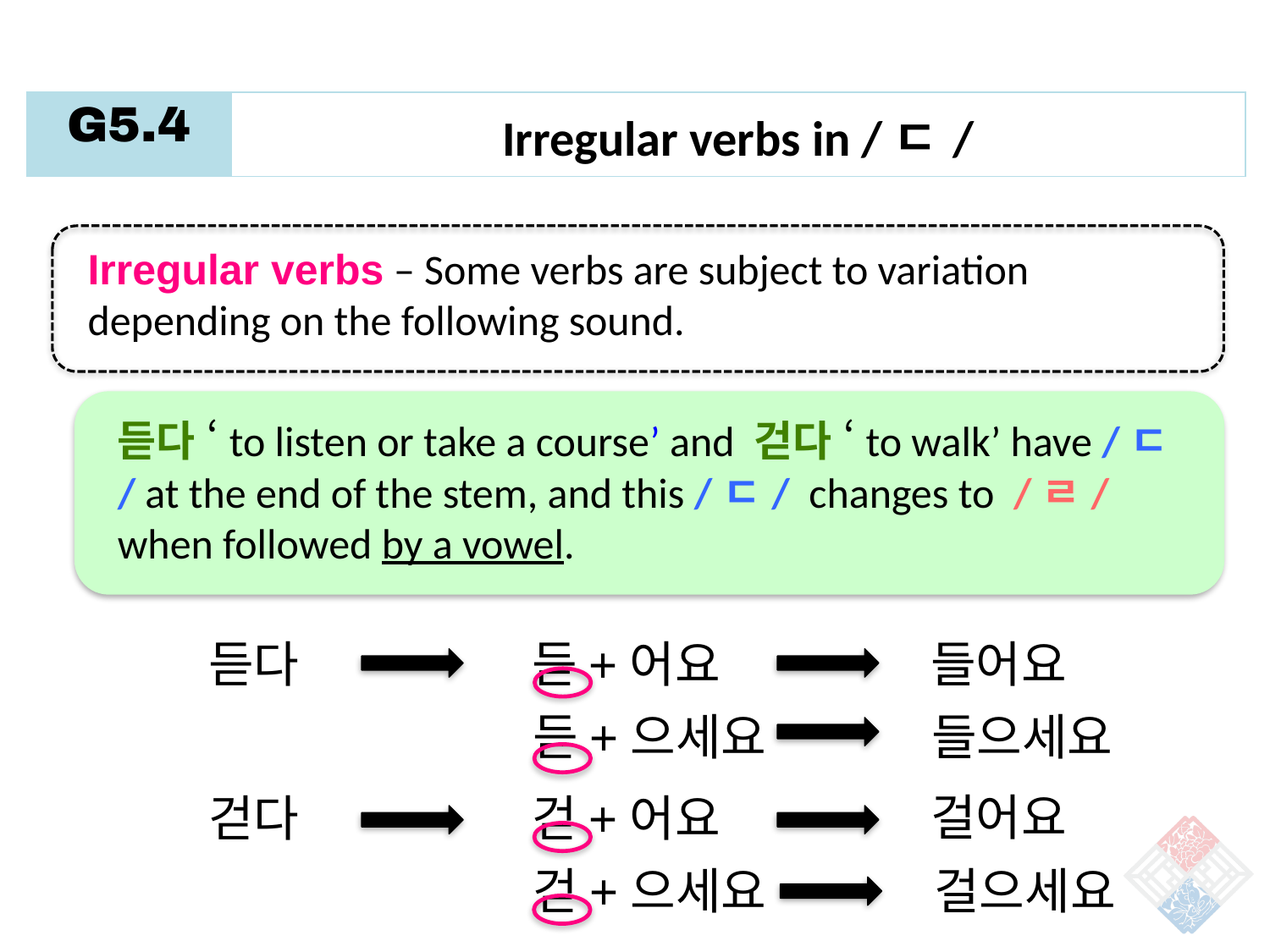

| G5.4 | Irregular verbs in /ㄷ/ |
| --- | --- |

Irregular verbs – Some verbs are subject to variation depending on the following sound.

듣다 ‘to listen or take a course’ and 걷다 ‘to walk’ have /ㄷ/ at the end of the stem, and this /ㄷ/  changes to  /ㄹ/ when followed by a vowel.
듣다
듣+어요
들어요

들으세요
듣+으세요

걸어요
걷다
걷+어요

걷+으세요
걸으세요